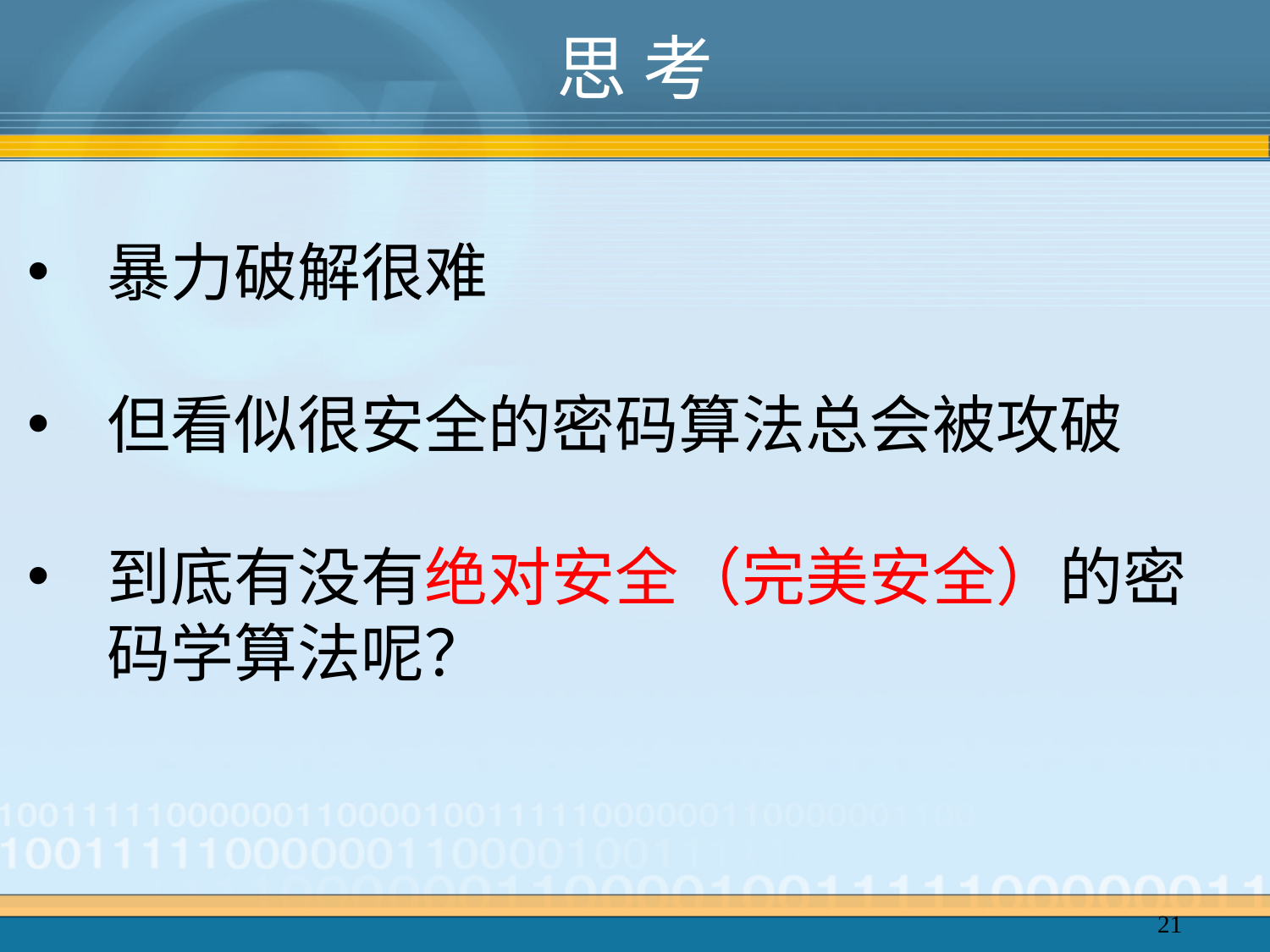

# 思 考
暴力破解很难

但看似很安全的密码算法总会被攻破

到底有没有绝对安全（完美安全）的密码学算法呢？
21